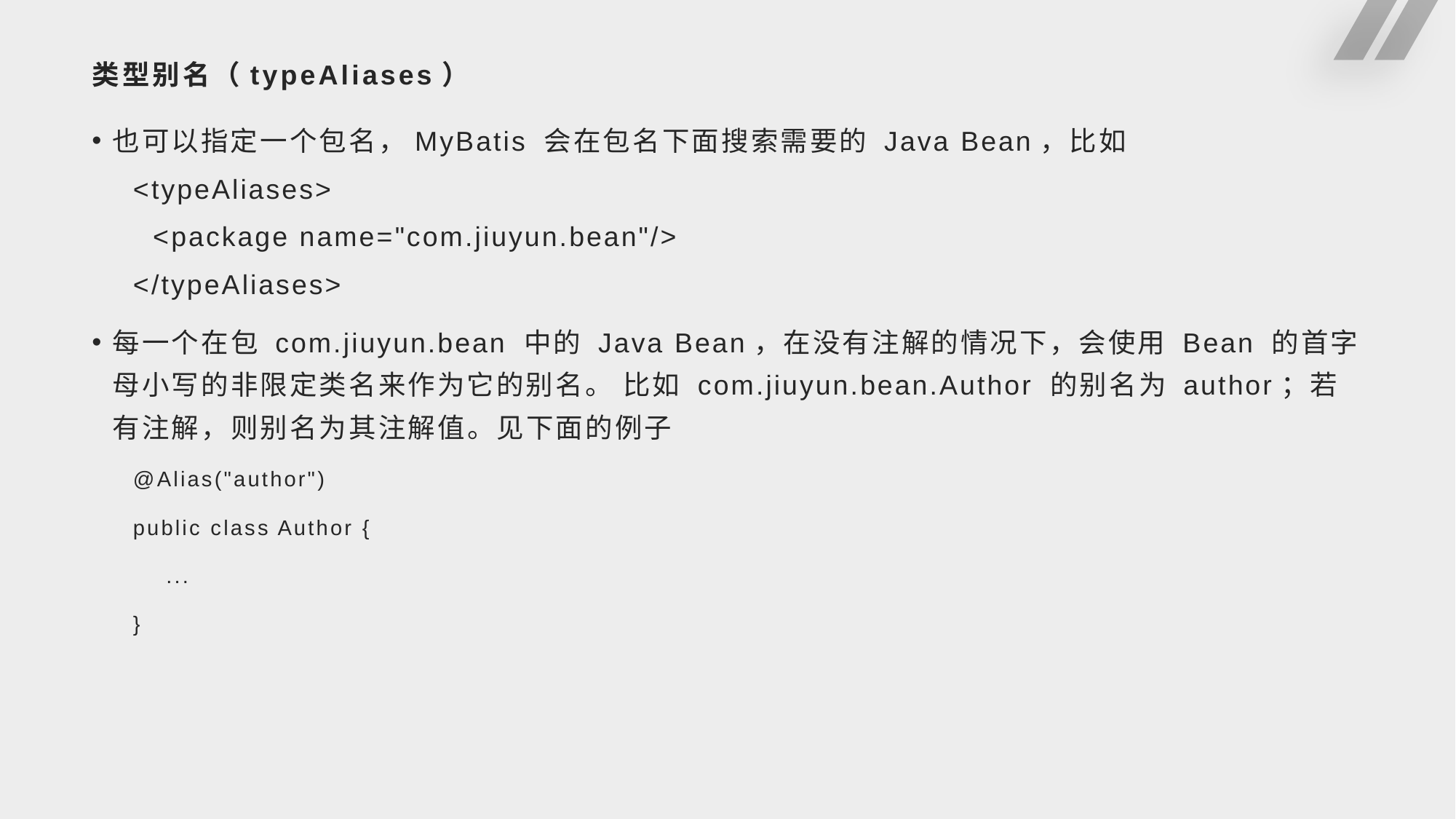

# 类型别名（typeAliases）
也可以指定一个包名，MyBatis 会在包名下面搜索需要的 Java Bean，比如
<typeAliases>
  <package name="com.jiuyun.bean"/>
</typeAliases>
每一个在包 com.jiuyun.bean 中的 Java Bean，在没有注解的情况下，会使用 Bean 的首字母小写的非限定类名来作为它的别名。 比如 com.jiuyun.bean.Author 的别名为 author；若有注解，则别名为其注解值。见下面的例子
@Alias("author")
public class Author {
    ...
}